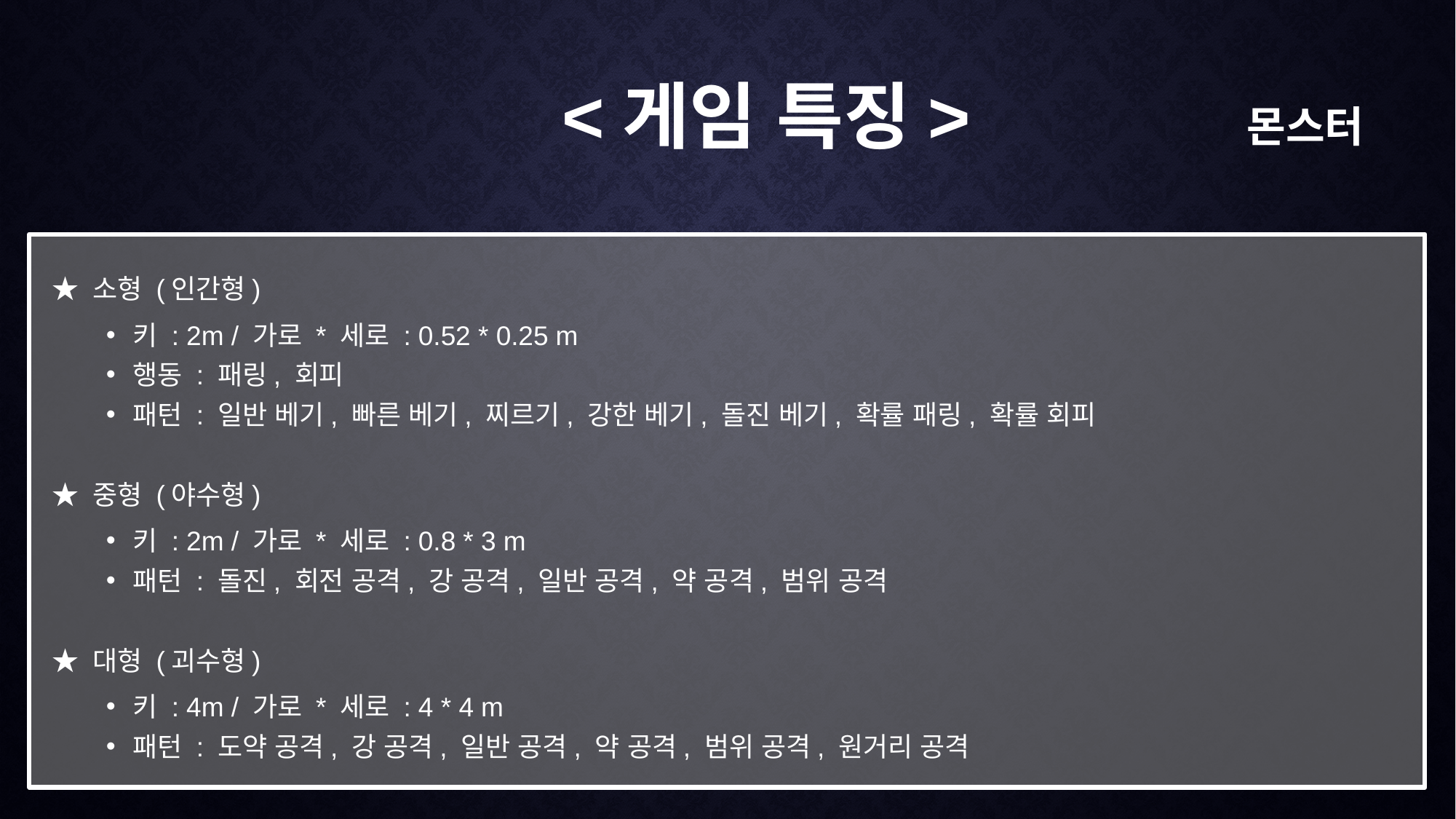

<게임 특징>
몬스터
★ 소형 (인간형)
키 : 2m / 가로 * 세로 : 0.52 * 0.25 m
행동 : 패링, 회피
패턴 : 일반 베기, 빠른 베기, 찌르기, 강한 베기, 돌진 베기, 확률 패링, 확률 회피
★ 중형 (야수형)
키 : 2m / 가로 * 세로 : 0.8 * 3 m
패턴 : 돌진, 회전 공격, 강 공격, 일반 공격, 약 공격, 범위 공격
★ 대형 (괴수형)
키 : 4m / 가로 * 세로 : 4 * 4 m
패턴 : 도약 공격, 강 공격, 일반 공격, 약 공격, 범위 공격, 원거리 공격